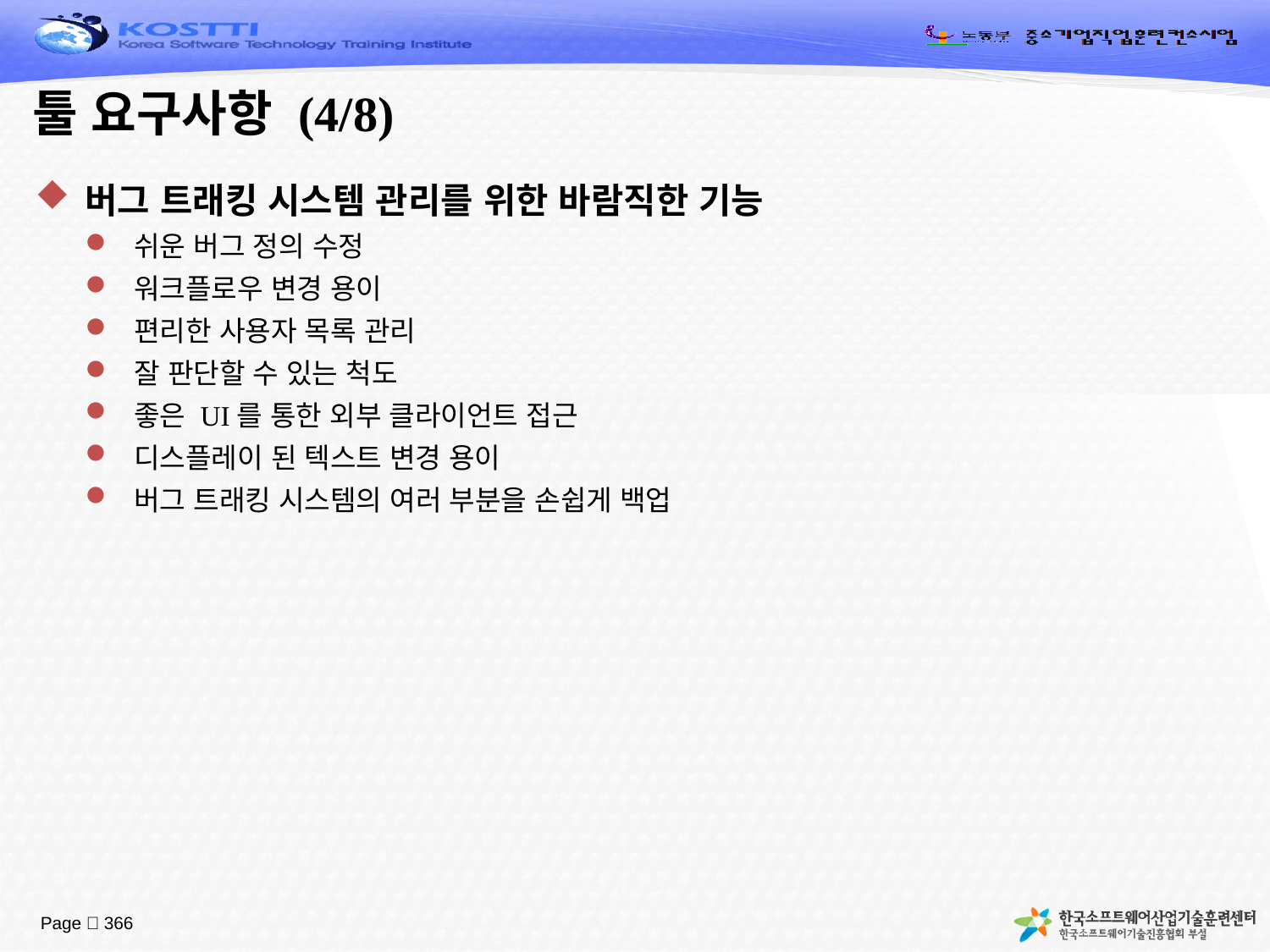

# 툴 요구사항 (4/8)
버그 트래킹 시스템 관리를 위한 바람직한 기능
쉬운 버그 정의 수정
워크플로우 변경 용이
편리한 사용자 목록 관리
잘 판단할 수 있는 척도
좋은 UI를 통한 외부 클라이언트 접근
디스플레이 된 텍스트 변경 용이
버그 트래킹 시스템의 여러 부분을 손쉽게 백업